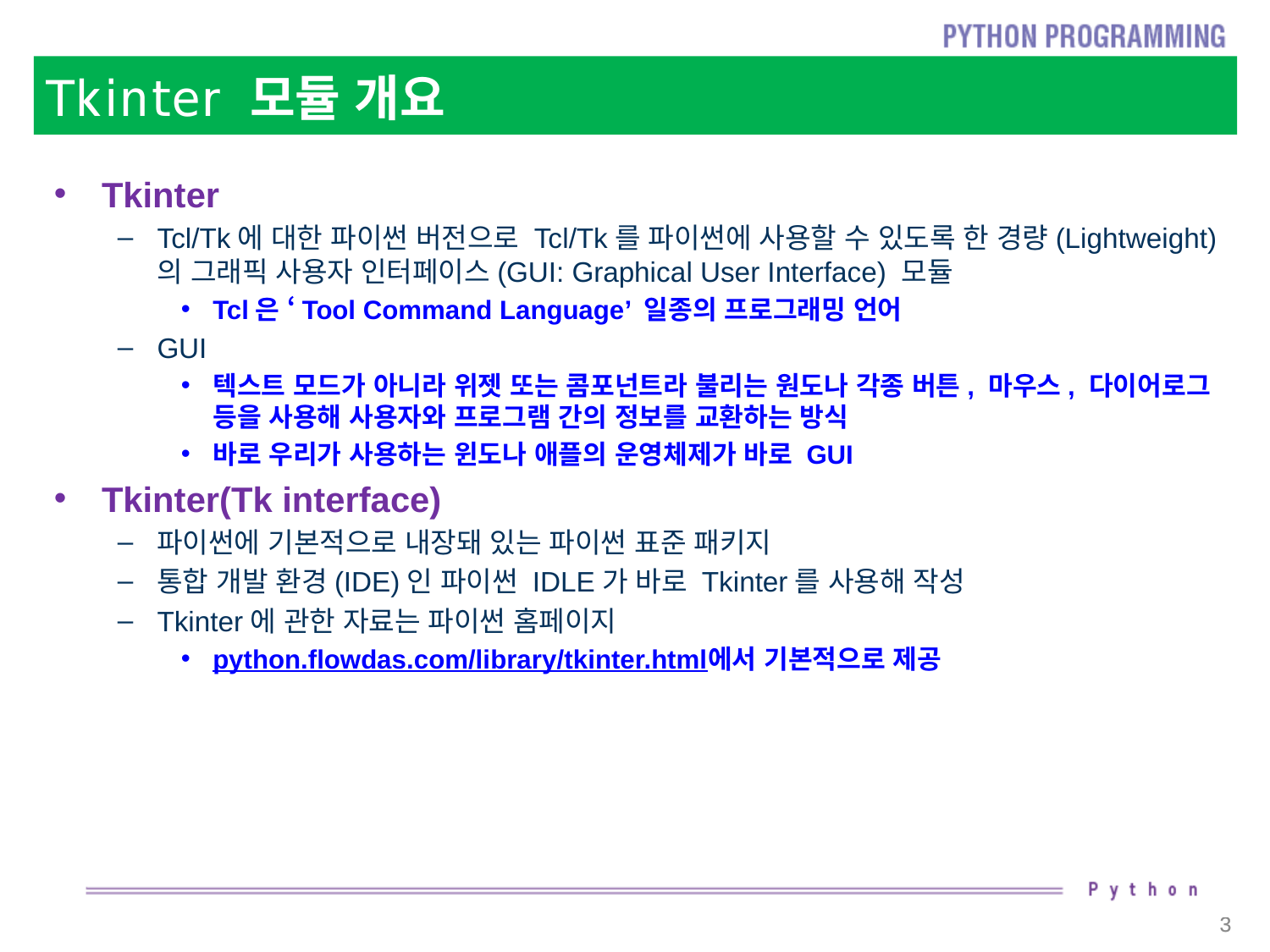

# Tkinter 모듈 개요
Tkinter
Tcl/Tk에 대한 파이썬 버전으로 Tcl/Tk를 파이썬에 사용할 수 있도록 한 경량(Lightweight)의 그래픽 사용자 인터페이스(GUI: Graphical User Interface) 모듈
Tcl은 ‘Tool Command Language’ 일종의 프로그래밍 언어
GUI
텍스트 모드가 아니라 위젯 또는 콤포넌트라 불리는 원도나 각종 버튼, 마우스, 다이어로그 등을 사용해 사용자와 프로그램 간의 정보를 교환하는 방식
바로 우리가 사용하는 윈도나 애플의 운영체제가 바로 GUI
Tkinter(Tk interface)
파이썬에 기본적으로 내장돼 있는 파이썬 표준 패키지
통합 개발 환경(IDE)인 파이썬 IDLE가 바로 Tkinter를 사용해 작성
Tkinter에 관한 자료는 파이썬 홈페이지
python.flowdas.com/library/tkinter.html에서 기본적으로 제공
3